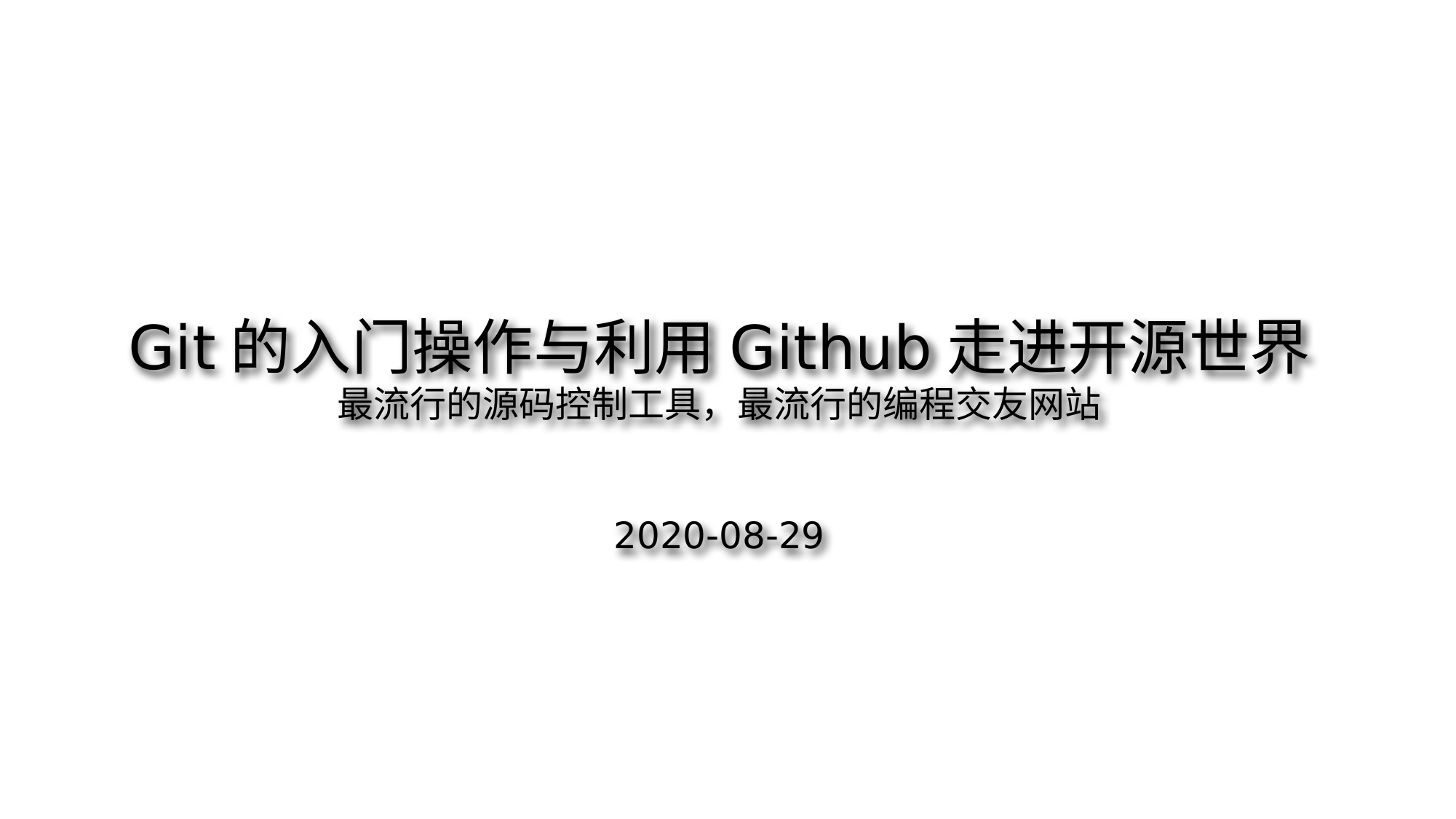

# Git的入门操作与利用Github走进开源世界 最流行的源码控制工具，最流行的编程交友网站 2020-08-29